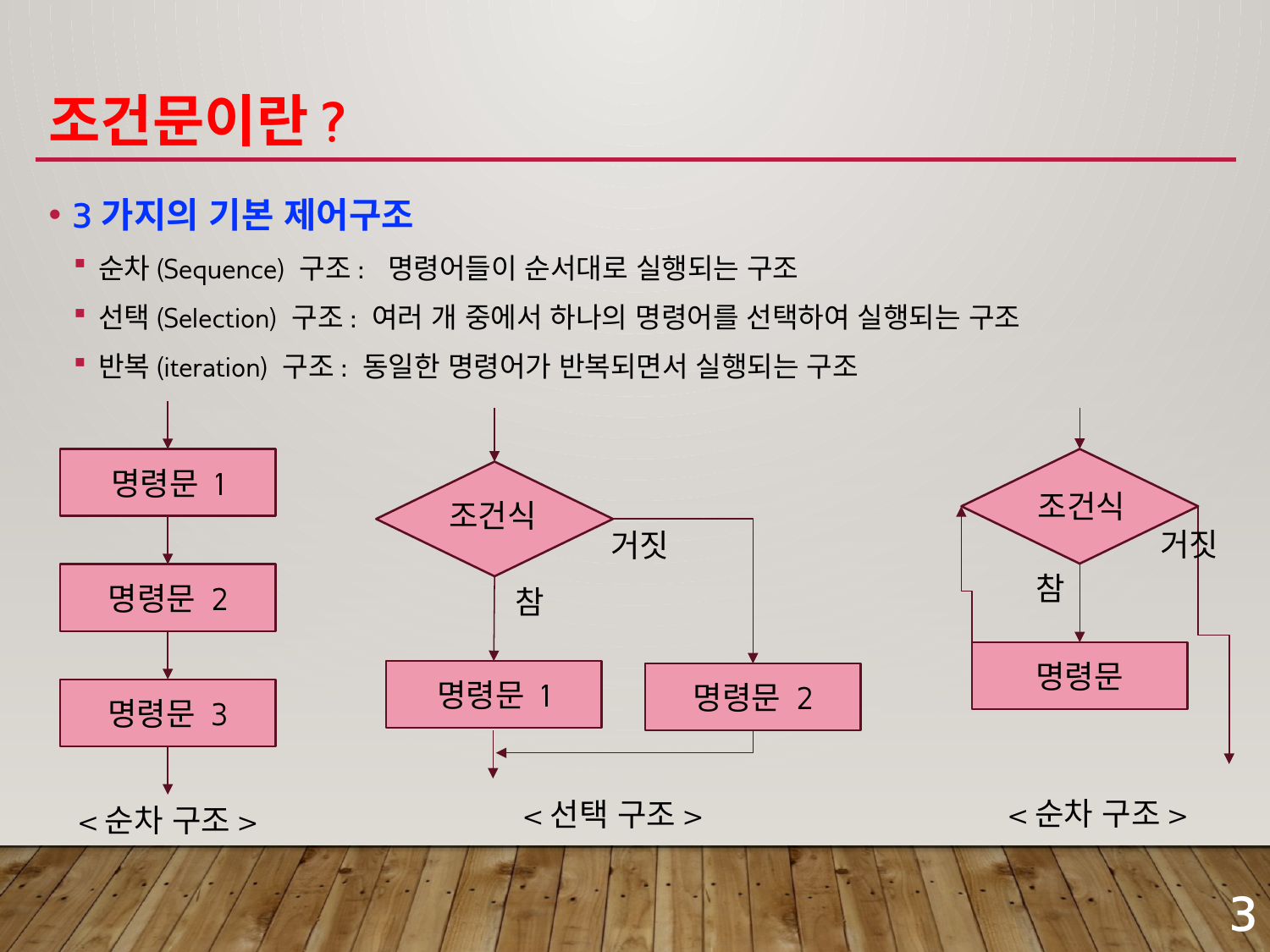

# 조건문이란?
3가지의 기본 제어구조
순차(Sequence) 구조:  명령어들이 순서대로 실행되는 구조
선택(Selection) 구조: 여러 개 중에서 하나의 명령어를 선택하여 실행되는 구조
반복(iteration) 구조: 동일한 명령어가 반복되면서 실행되는 구조
명령문 1
명령문 2
명령문 3
<순차 구조>

거짓
참
명령문 1
명령문 2
<선택 구조>

거짓
참
명령문
<순차 구조>
조건식
조건식